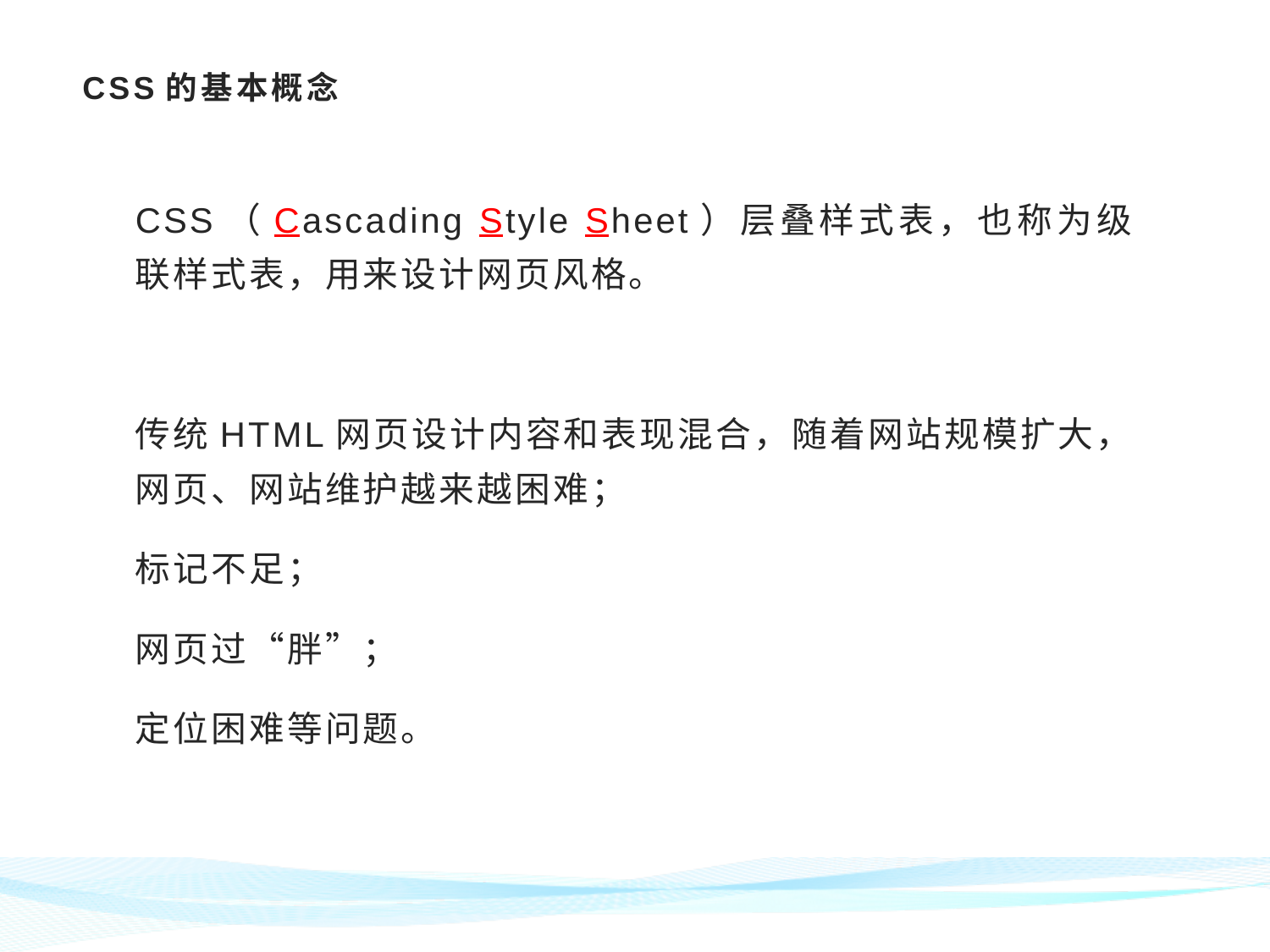

# CSS的基本概念
CSS（Cascading Style Sheet）层叠样式表，也称为级联样式表，用来设计网页风格。

传统HTML网页设计内容和表现混合，随着网站规模扩大，网页、网站维护越来越困难；
标记不足；
网页过“胖”；
定位困难等问题。